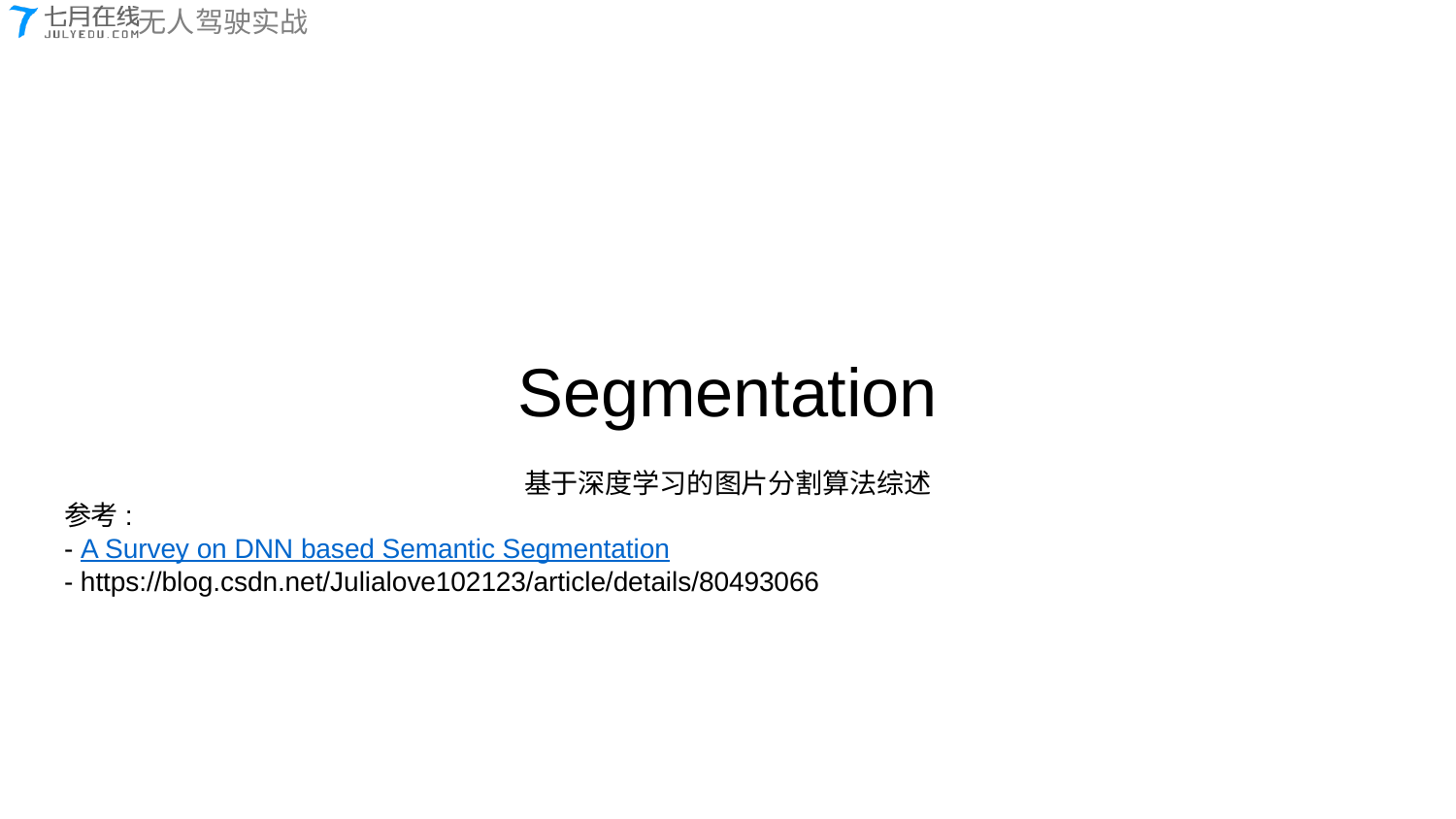

# Segmentation
基于深度学习的图片分割算法综述
参考:
- A Survey on DNN based Semantic Segmentation
- https://blog.csdn.net/Julialove102123/article/details/80493066